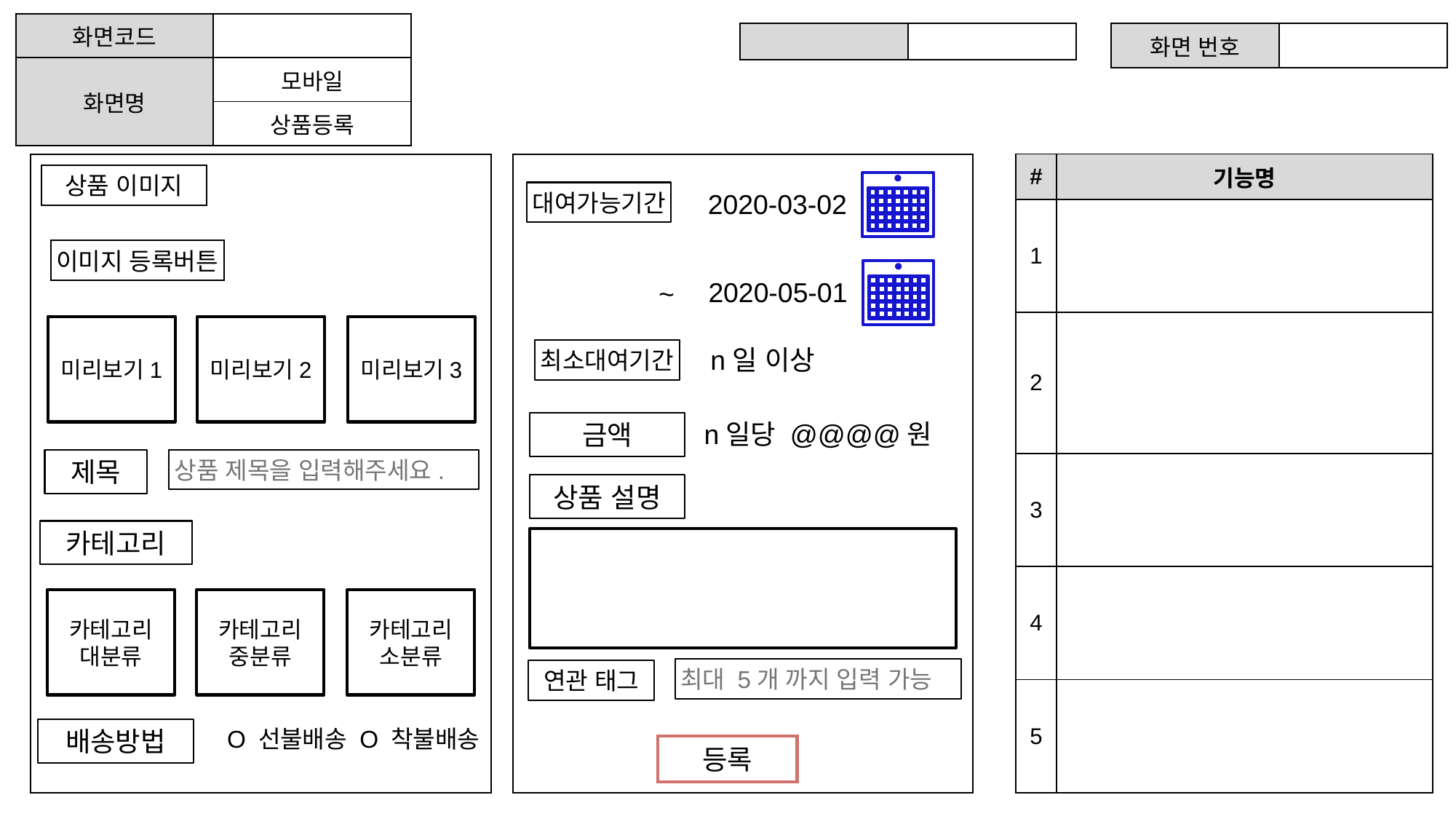

| 화면코드 |  |
| --- | --- |
| 화면명 | 모바일 |
|  | 상품등록 |
|  |  |
| --- | --- |
| 화면 번호 |  |
| --- | --- |

| # | 기능명 |
| --- | --- |
| 1 |  |
| 2 |  |
| 3 |  |
| 4 |  |
| 5 |  |
상품 이미지

2020-03-02
대여가능기간
이미지 등록버튼

2020-05-01
~

미리보기1

미리보기2

미리보기3
n일 이상
최소대여기간
n일당 @@@@원
금액
제목
상품 제목을 입력해주세요.
상품 설명
카테고리

카테고리
대분류

카테고리
중분류

카테고리
소분류
최대 5개 까지 입력 가능
연관 태그
O 선불배송 O 착불배송
배송방법

등록